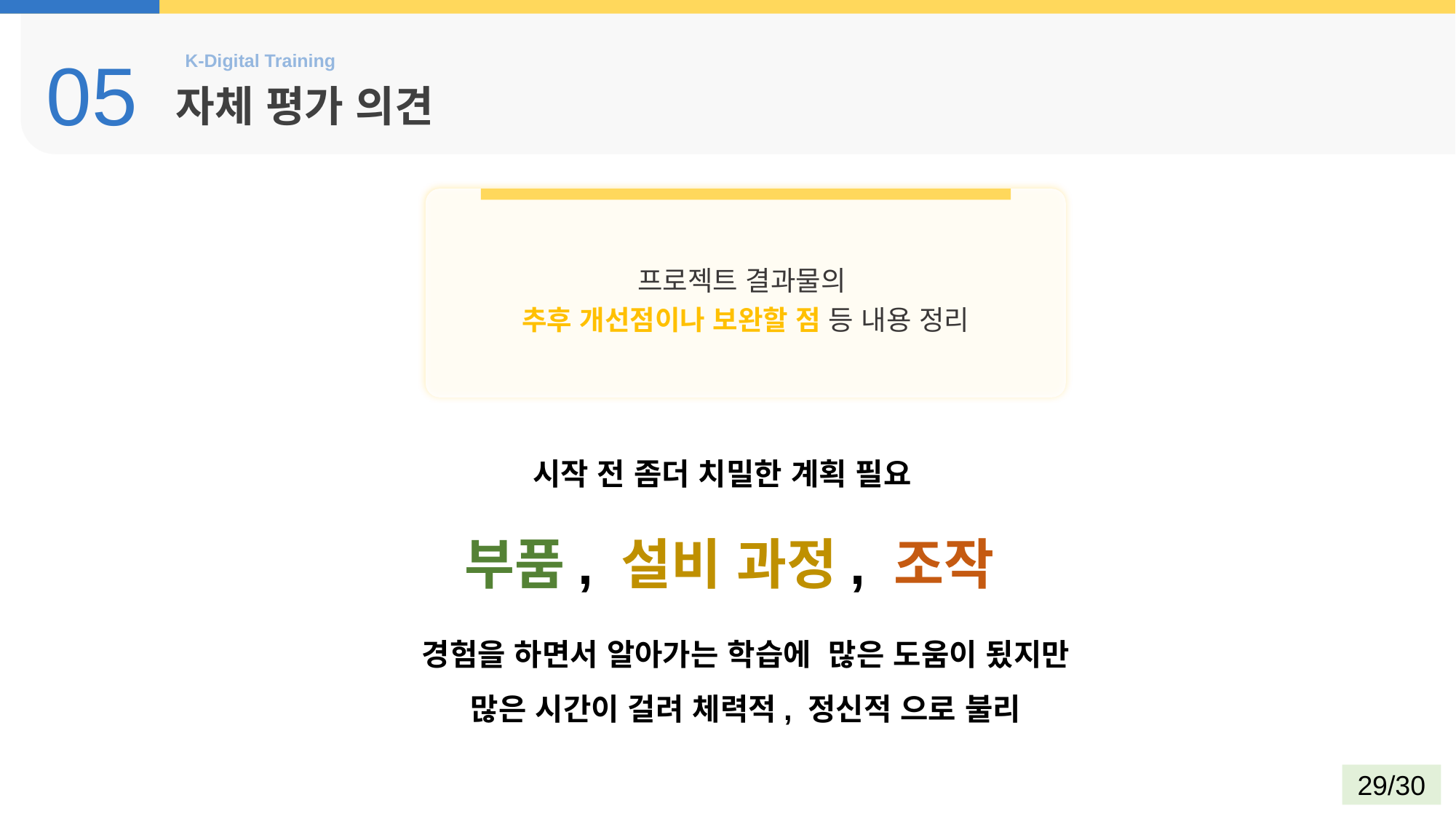

05
자체 평가 의견

프로젝트 결과물의
추후 개선점이나 보완할 점 등 내용 정리
시작 전 좀더 치밀한 계획 필요
부품, 설비 과정, 조작
경험을 하면서 알아가는 학습에  많은 도움이 됬지만
많은 시간이 걸려 체력적, 정신적 으로 불리